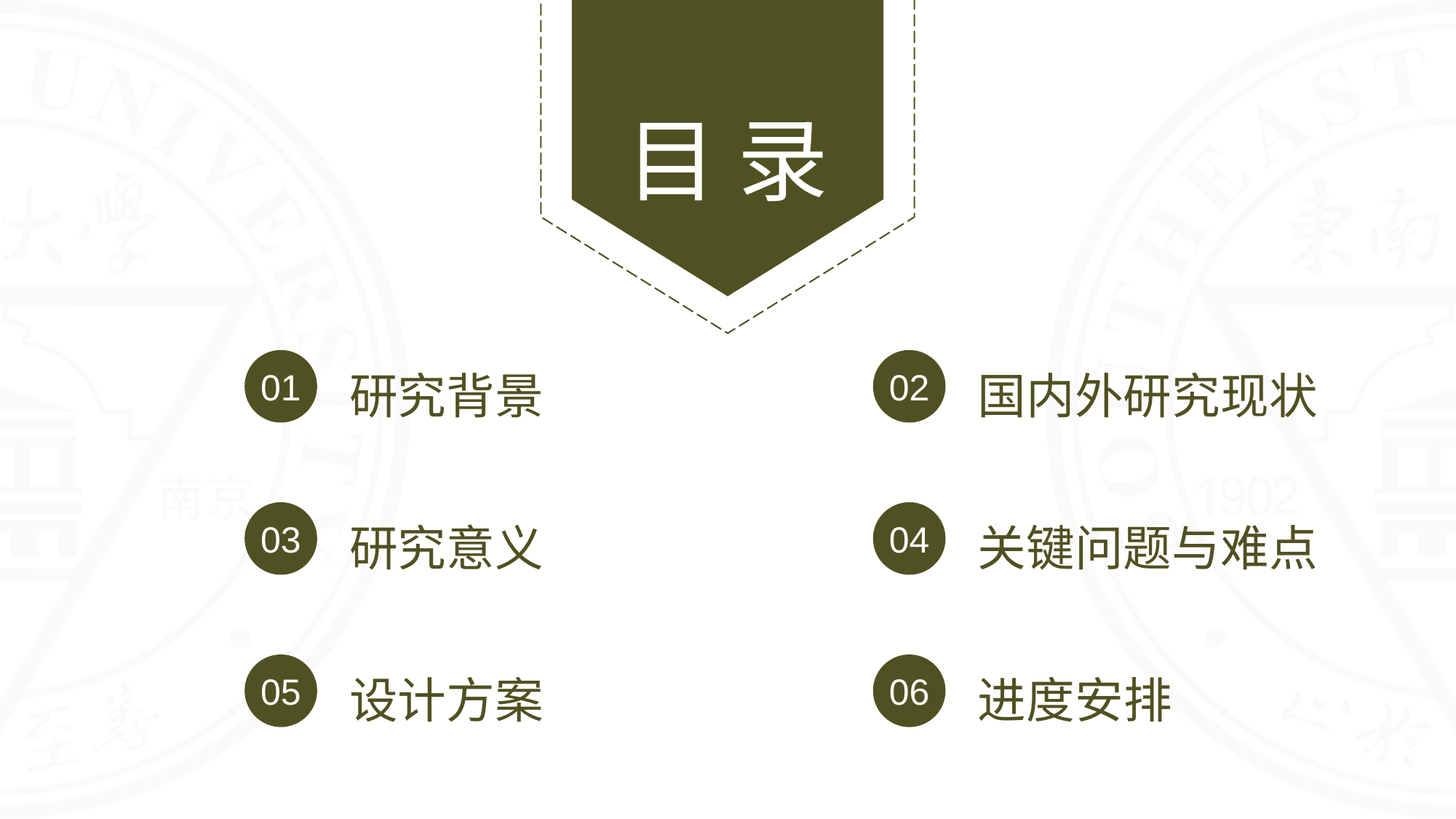

研究背景
01
国内外研究现状
02
研究意义
03
关键问题与难点
04
设计方案
05
进度安排
06